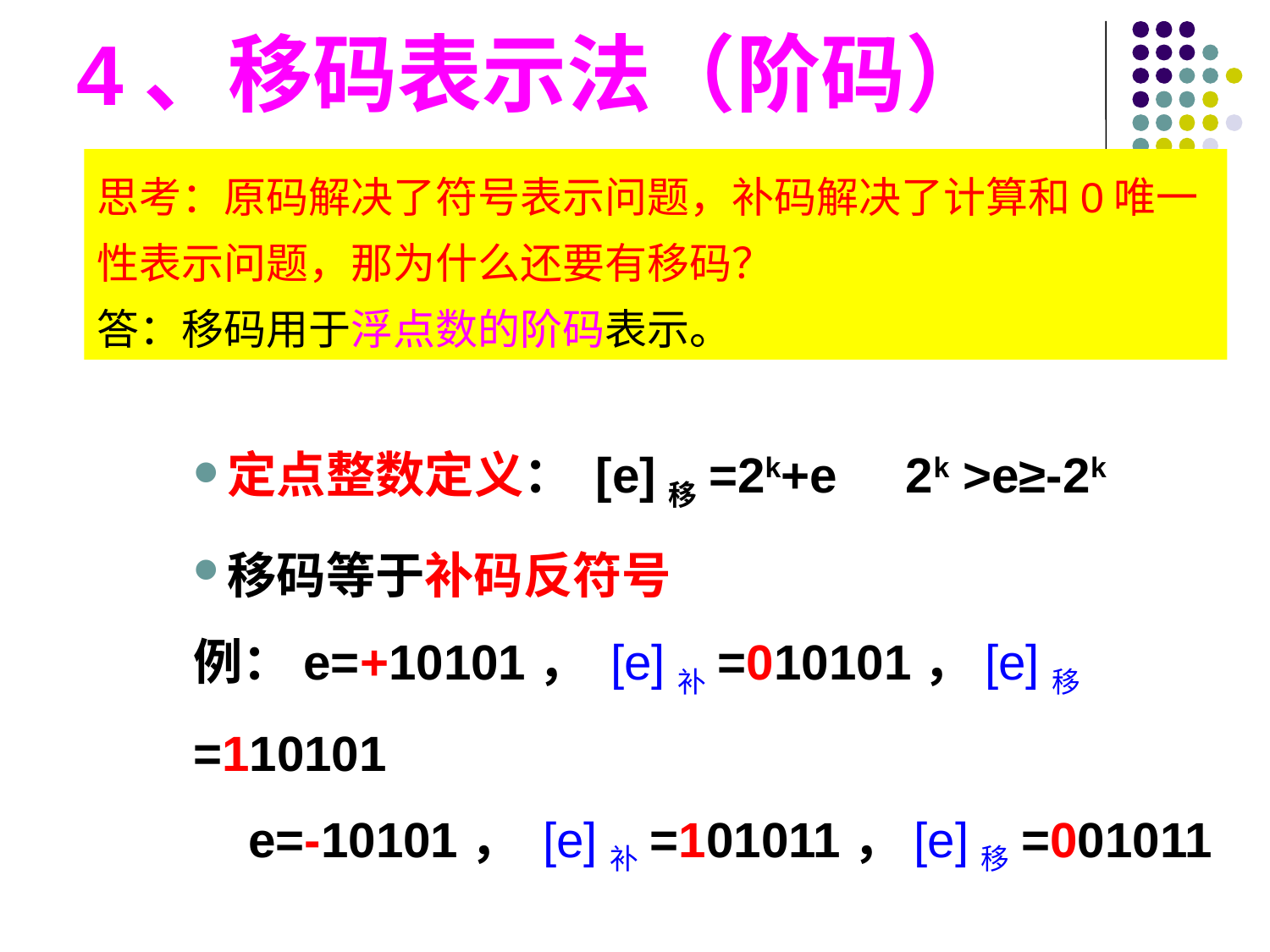

4、移码表示法（阶码）
思考：原码解决了符号表示问题，补码解决了计算和0唯一性表示问题，那为什么还要有移码？
答：移码用于浮点数的阶码表示。
定点整数定义： [e]移=2k+e     2k >e≥-2k
移码等于补码反符号
例：e=+10101， [e]补=010101，[e]移=110101
    e=-10101， [e]补=101011，[e]移=001011

#
19